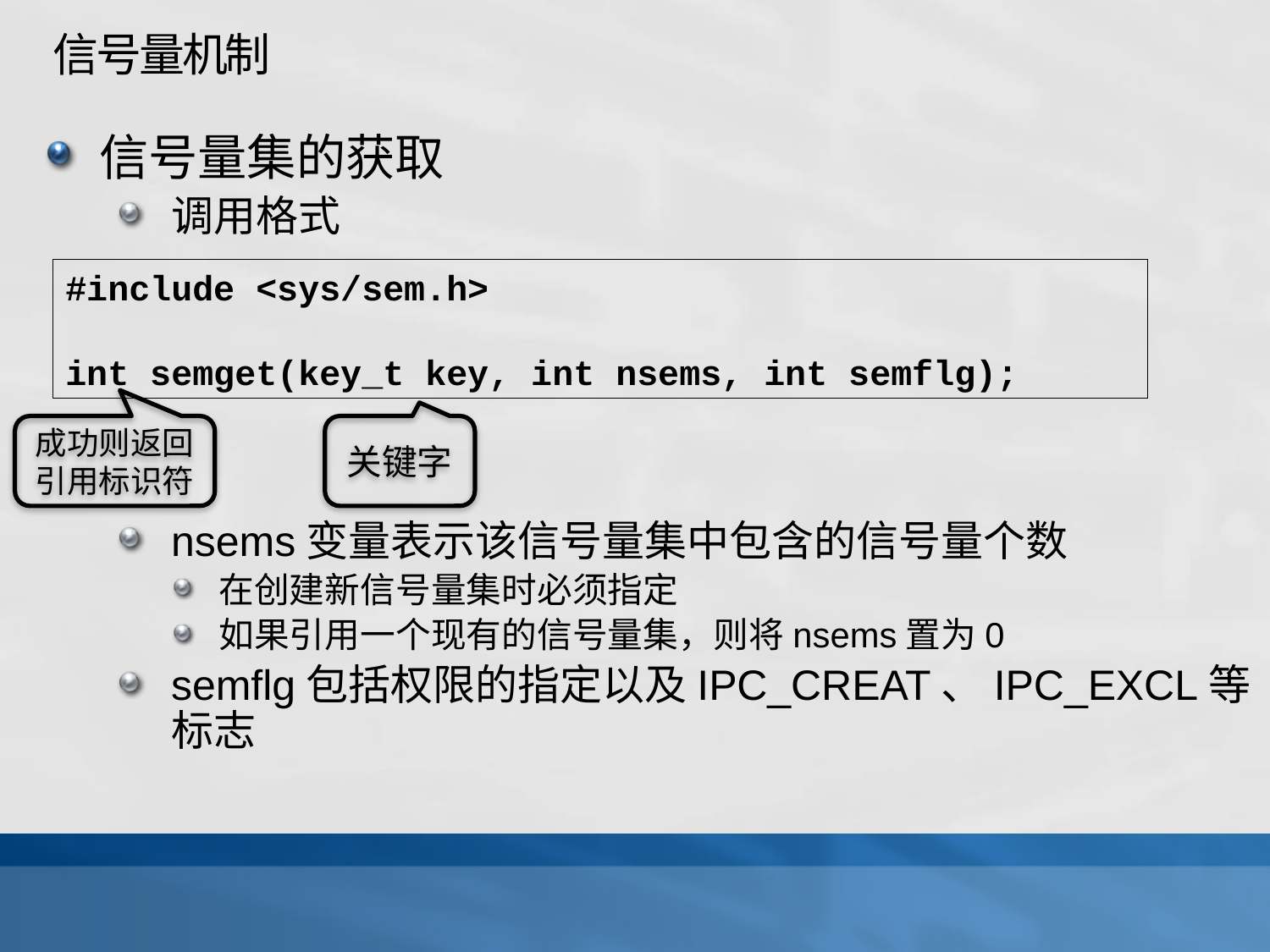

# 信号量机制

信号量集的获取
调用格式

nsems变量表示该信号量集中包含的信号量个数
在创建新信号量集时必须指定
如果引用一个现有的信号量集，则将nsems置为0
semflg包括权限的指定以及IPC_CREAT、IPC_EXCL等标志
#include <sys/sem.h>

int semget(key_t key, int nsems, int semflg);
成功则返回引用标识符
关键字